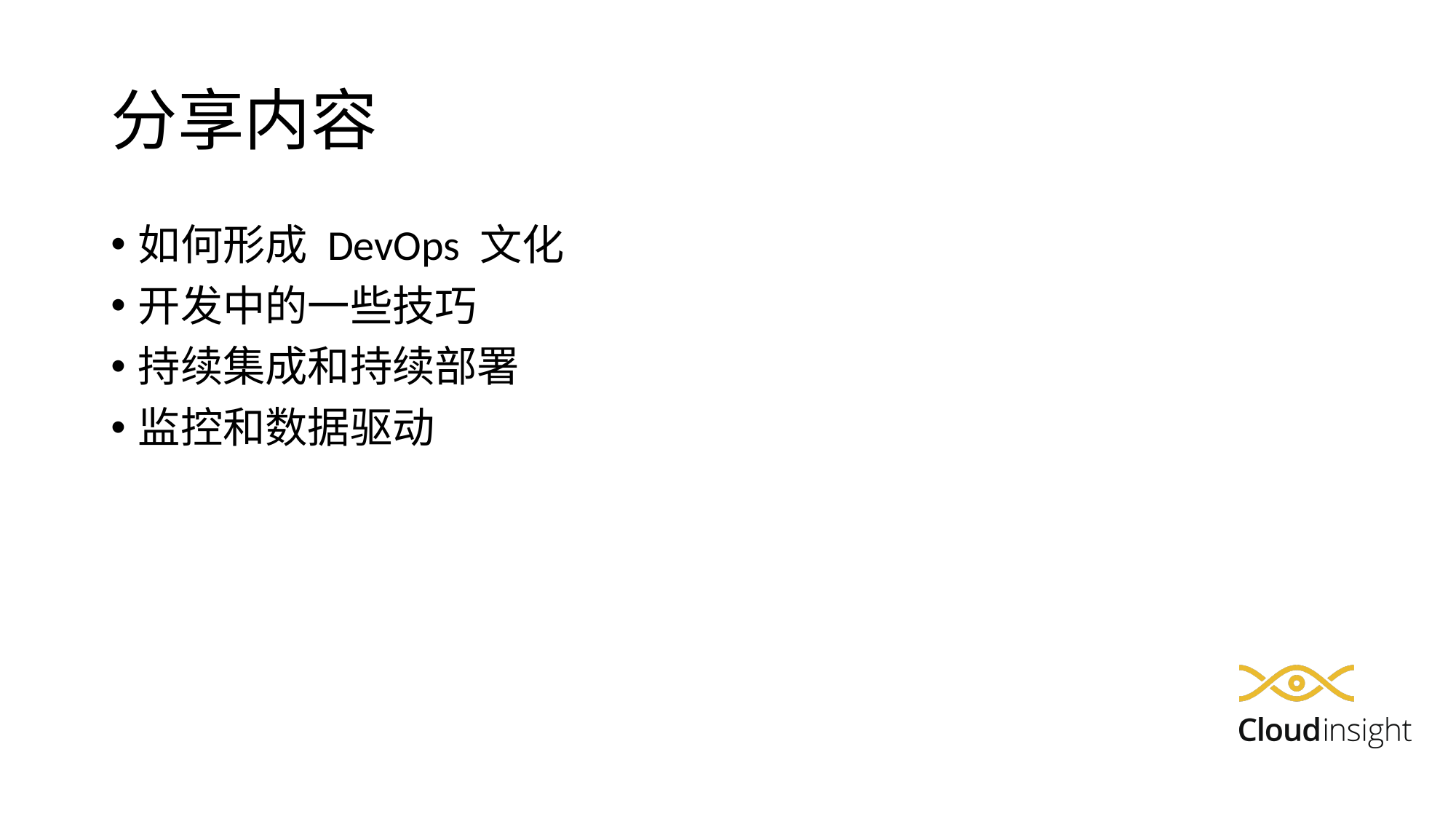

# 分享内容
如何形成 DevOps 文化
开发中的一些技巧
持续集成和持续部署
监控和数据驱动